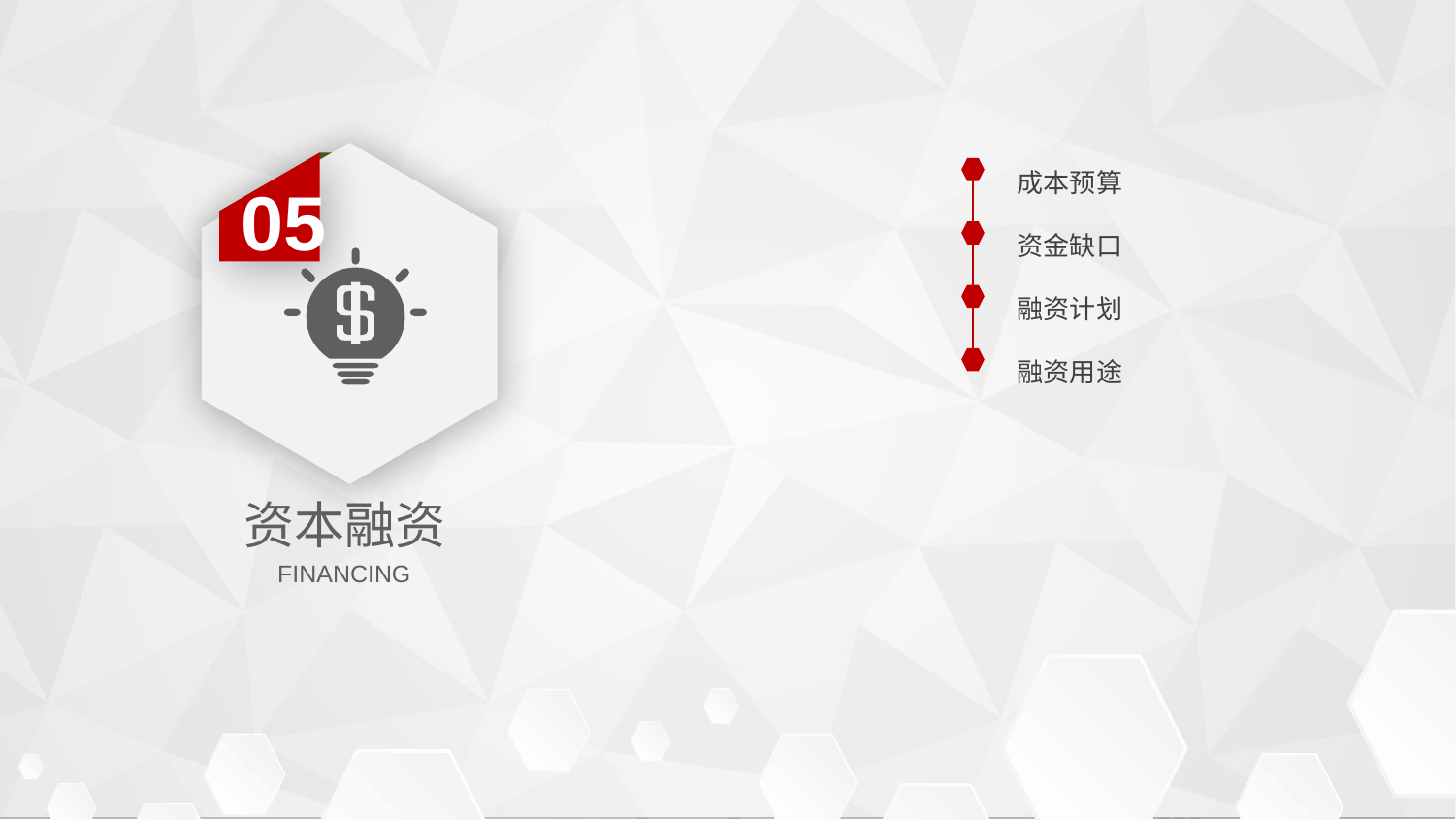

成本预算
资金缺口
融资计划
融资用途

05

资本融资
FINANCING